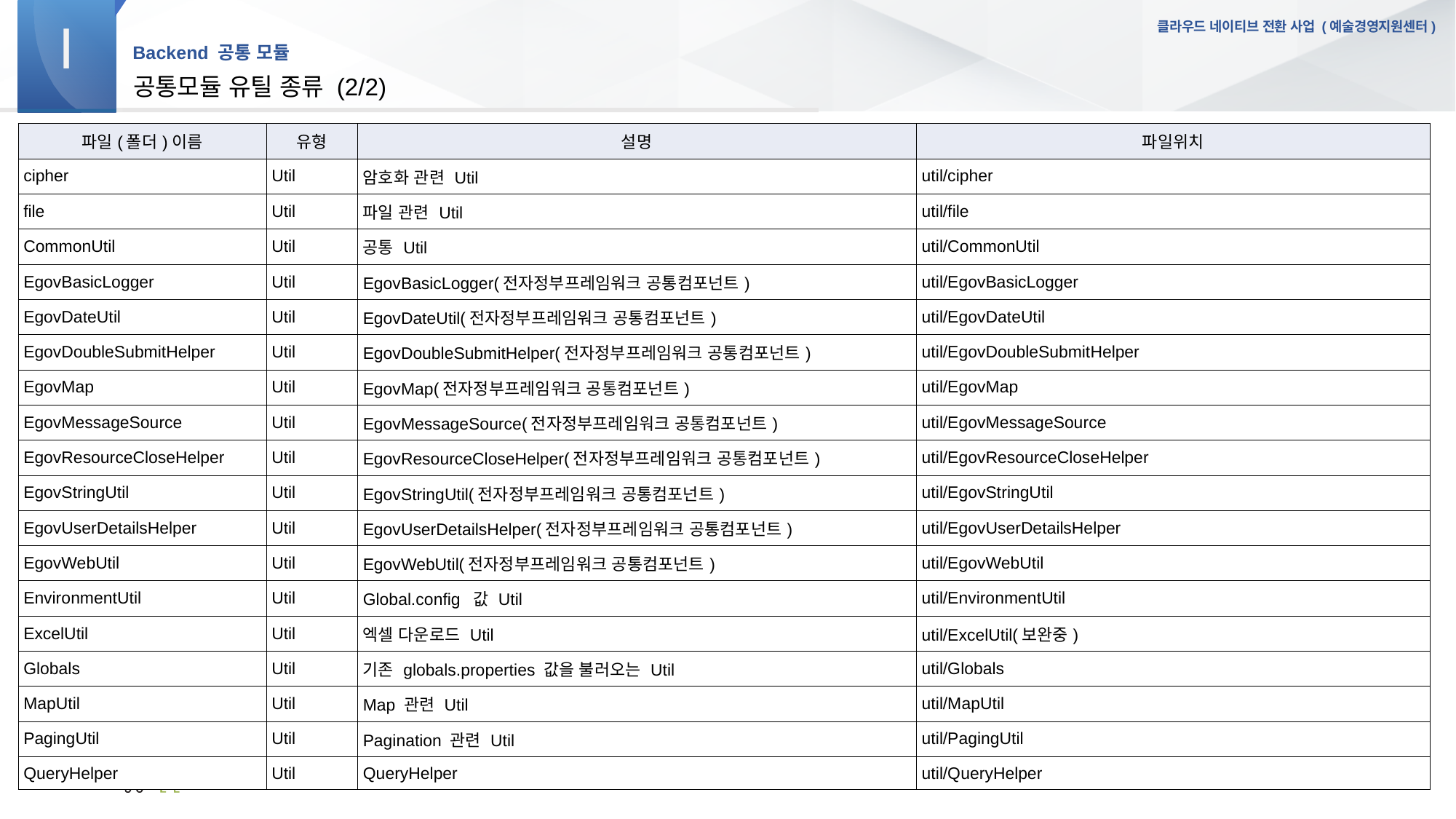

Ⅰ
Backend 공통 모듈
# 공통모듈 유틸 종류 (2/2)
| 파일(폴더)이름 | 유형 | 설명 | 파일위치 |
| --- | --- | --- | --- |
| cipher | Util | 암호화 관련 Util | util/cipher |
| file | Util | 파일 관련 Util | util/file |
| CommonUtil | Util | 공통 Util | util/CommonUtil |
| EgovBasicLogger | Util | EgovBasicLogger(전자정부프레임워크 공통컴포넌트) | util/EgovBasicLogger |
| EgovDateUtil | Util | EgovDateUtil(전자정부프레임워크 공통컴포넌트) | util/EgovDateUtil |
| EgovDoubleSubmitHelper | Util | EgovDoubleSubmitHelper(전자정부프레임워크 공통컴포넌트) | util/EgovDoubleSubmitHelper |
| EgovMap | Util | EgovMap(전자정부프레임워크 공통컴포넌트) | util/EgovMap |
| EgovMessageSource | Util | EgovMessageSource(전자정부프레임워크 공통컴포넌트) | util/EgovMessageSource |
| EgovResourceCloseHelper | Util | EgovResourceCloseHelper(전자정부프레임워크 공통컴포넌트) | util/EgovResourceCloseHelper |
| EgovStringUtil | Util | EgovStringUtil(전자정부프레임워크 공통컴포넌트) | util/EgovStringUtil |
| EgovUserDetailsHelper | Util | EgovUserDetailsHelper(전자정부프레임워크 공통컴포넌트) | util/EgovUserDetailsHelper |
| EgovWebUtil | Util | EgovWebUtil(전자정부프레임워크 공통컴포넌트) | util/EgovWebUtil |
| EnvironmentUtil | Util | Global.config 값 Util | util/EnvironmentUtil |
| ExcelUtil | Util | 엑셀 다운로드 Util | util/ExcelUtil(보완중) |
| Globals | Util | 기존 globals.properties 값을 불러오는 Util | util/Globals |
| MapUtil | Util | Map 관련 Util | util/MapUtil |
| PagingUtil | Util | Pagination 관련 Util | util/PagingUtil |
| QueryHelper | Util | QueryHelper | util/QueryHelper |